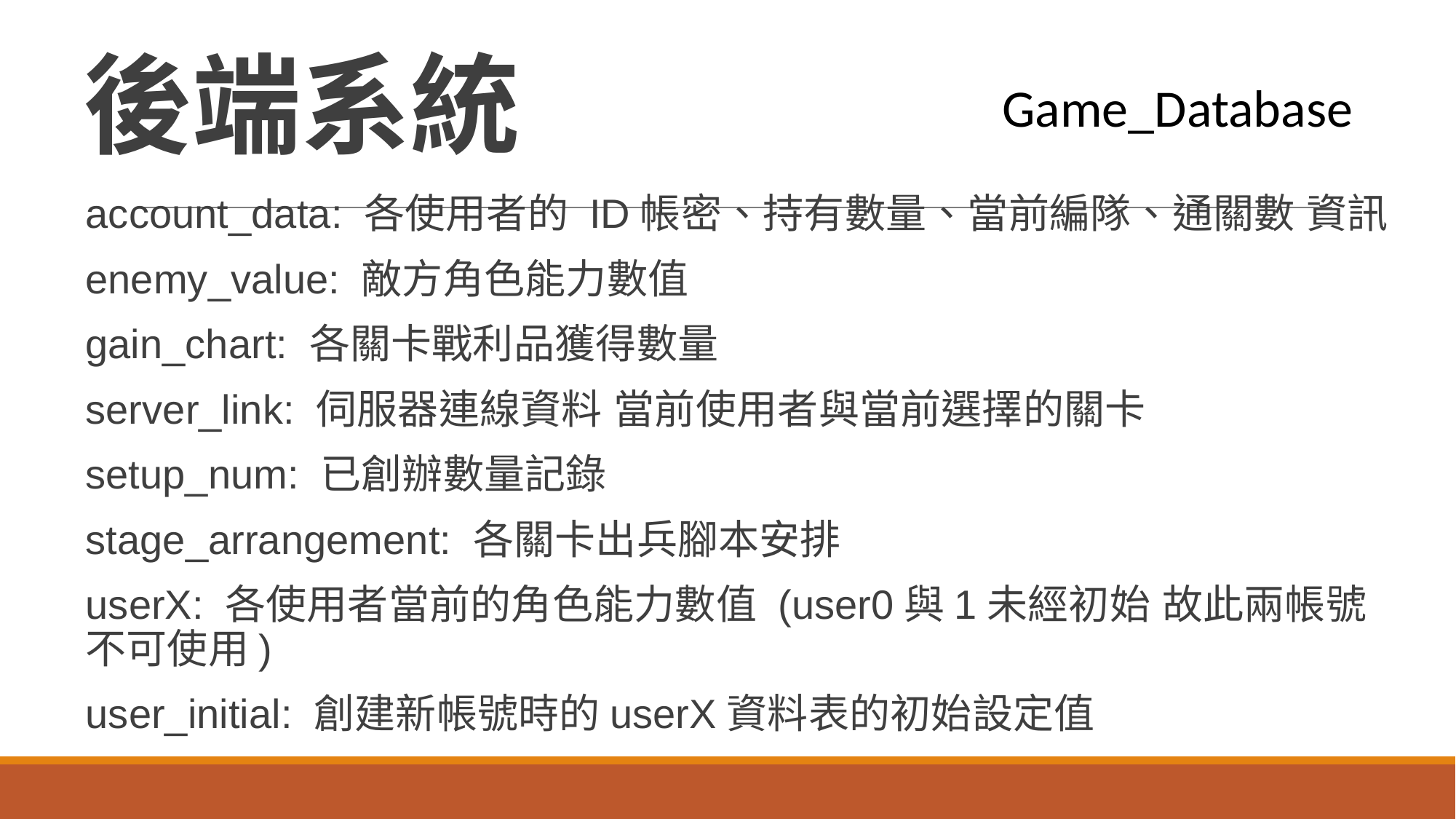

# 後端系統
Game_Database
account_data: 各使用者的 ID帳密、持有數量、當前編隊、通關數 資訊
enemy_value: 敵方角色能力數值
gain_chart: 各關卡戰利品獲得數量
server_link: 伺服器連線資料 當前使用者與當前選擇的關卡
setup_num: 已創辦數量記錄
stage_arrangement: 各關卡出兵腳本安排
userX: 各使用者當前的角色能力數值 (user0與1未經初始 故此兩帳號不可使用)
user_initial: 創建新帳號時的userX資料表的初始設定值